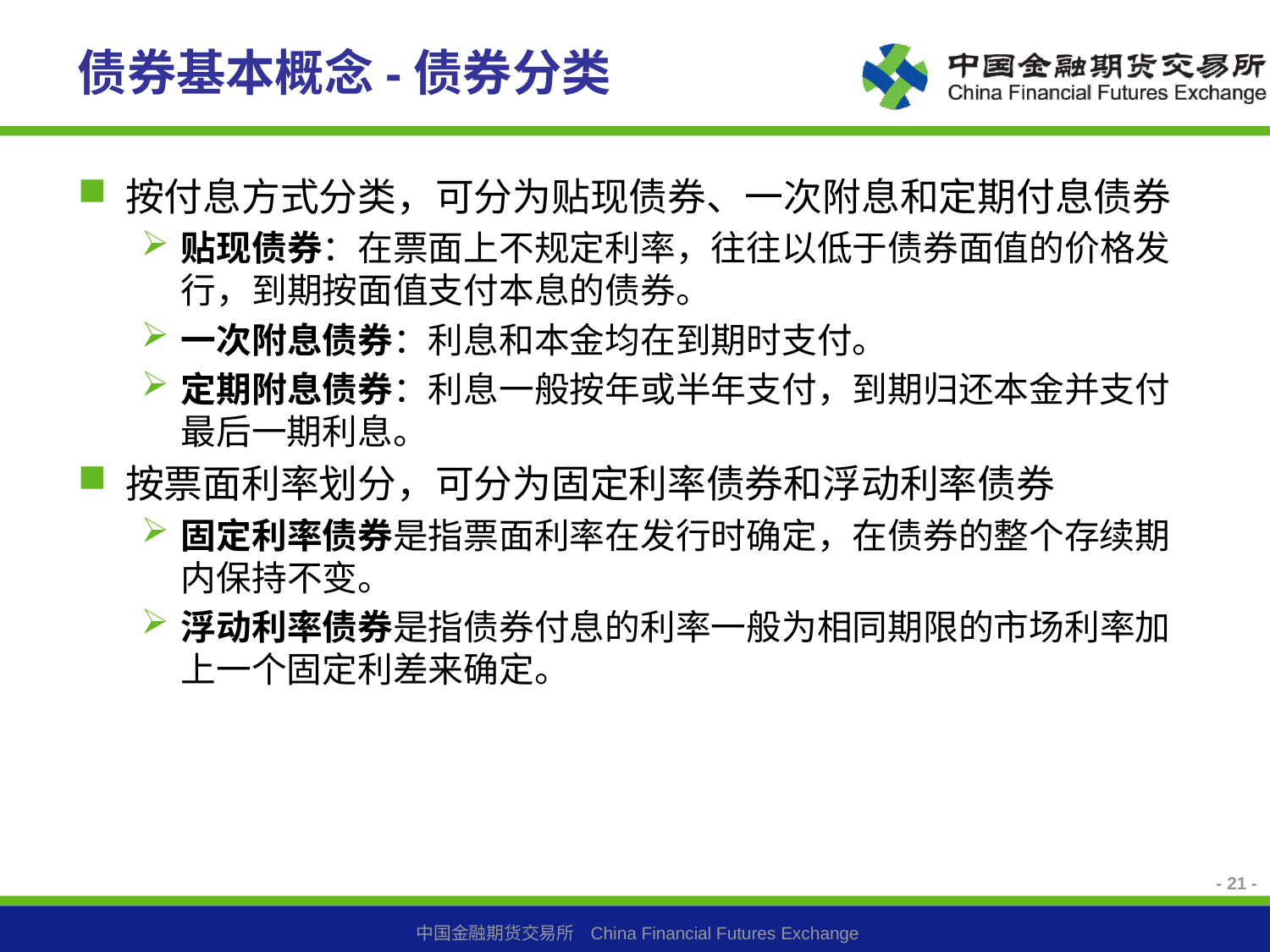

# 债券基本概念-债券分类
按付息方式分类，可分为贴现债券、一次附息和定期付息债券
贴现债券：在票面上不规定利率，往往以低于债券面值的价格发行，到期按面值支付本息的债券。
一次附息债券：利息和本金均在到期时支付。
定期附息债券：利息一般按年或半年支付，到期归还本金并支付最后一期利息。
按票面利率划分，可分为固定利率债券和浮动利率债券
固定利率债券是指票面利率在发行时确定，在债券的整个存续期内保持不变。
浮动利率债券是指债券付息的利率一般为相同期限的市场利率加上一个固定利差来确定。
- 21 -